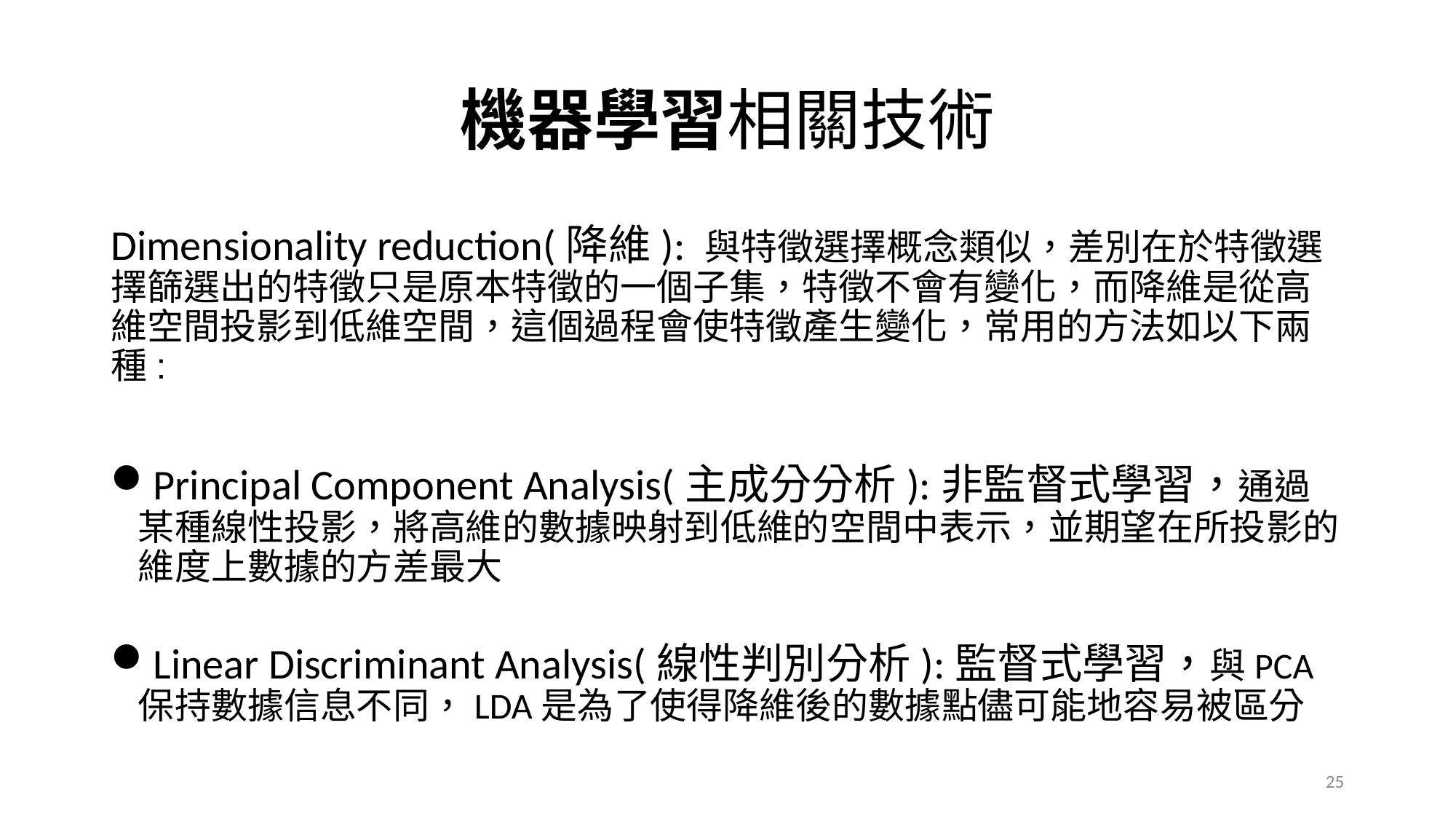

# 機器學習相關技術
Dimensionality reduction(降維): 與特徵選擇概念類似，差別在於特徵選擇篩選出的特徵只是原本特徵的一個子集，特徵不會有變化，而降維是從高維空間投影到低維空間，這個過程會使特徵產生變化，常用的方法如以下兩種:

Principal Component Analysis(主成分分析):非監督式學習，通過某種線性投影，將高維的數據映射到低維的空間中表示，並期望在所投影的維度上數據的方差最大
Linear Discriminant Analysis(線性判別分析):監督式學習，與PCA保持數據信息不同，LDA是為了使得降維後的數據點儘可能地容易被區分

25